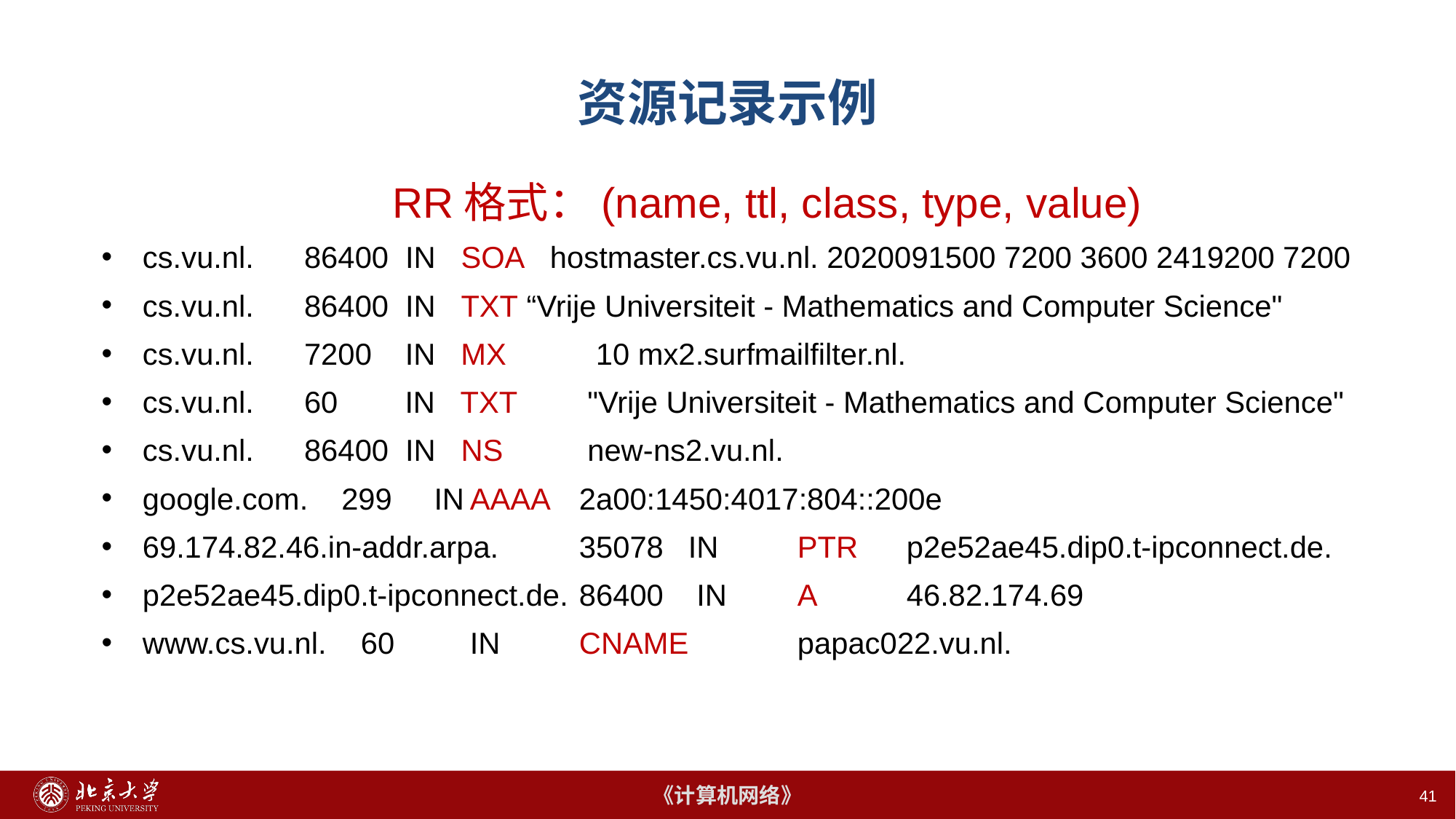

# 资源记录示例
RR格式：(name, ttl, class, type, value)
cs.vu.nl.      86400  IN   SOA   hostmaster.cs.vu.nl. 2020091500 7200 3600 2419200 7200
cs.vu.nl.      86400  IN   TXT “Vrije Universiteit - Mathematics and Computer Science"
cs.vu.nl.      7200    IN   MX	  10 mx2.surfmailfilter.nl.
cs.vu.nl.      60        IN   TXT	 "Vrije Universiteit - Mathematics and Computer Science"
cs.vu.nl.      86400  IN   NS	 new-ns2.vu.nl.
google.com.    299     IN	AAAA	2a00:1450:4017:804::200e
69.174.82.46.in-addr.arpa. 	35078 	IN	PTR	p2e52ae45.dip0.t-ipconnect.de.
p2e52ae45.dip0.t-ipconnect.de. 	86400	 IN	A	46.82.174.69
www.cs.vu.nl.	60	IN	CNAME	papac022.vu.nl.
41